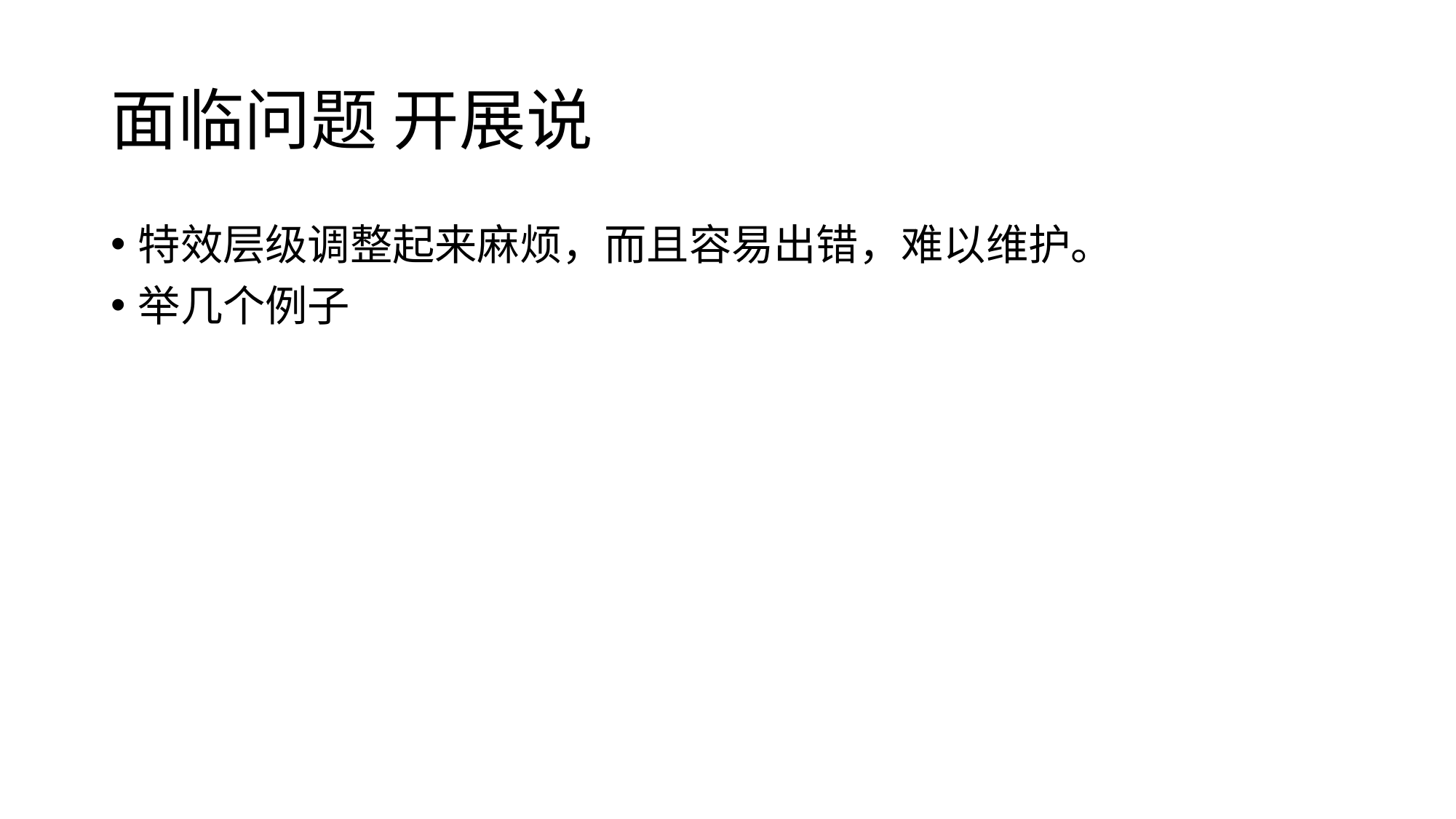

# 面临问题 开展说
特效层级调整起来麻烦，而且容易出错，难以维护。
举几个例子